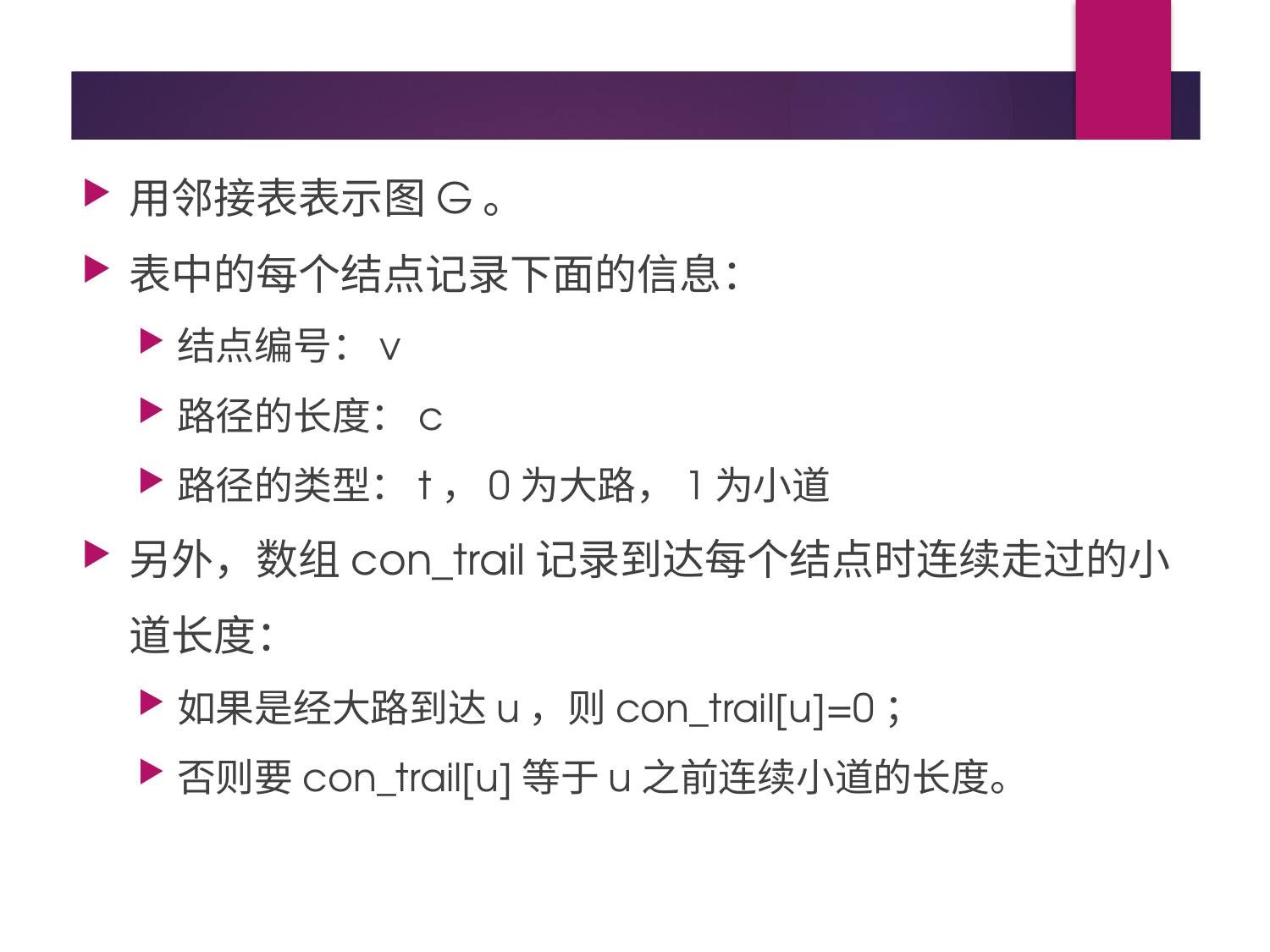

用邻接表表示图G。
表中的每个结点记录下面的信息：
结点编号：v
路径的长度：c
路径的类型：t，0为大路，1为小道
另外，数组con_trail记录到达每个结点时连续走过的小道长度：
如果是经大路到达u，则con_trail[u]=0；
否则要con_trail[u]等于u之前连续小道的长度。